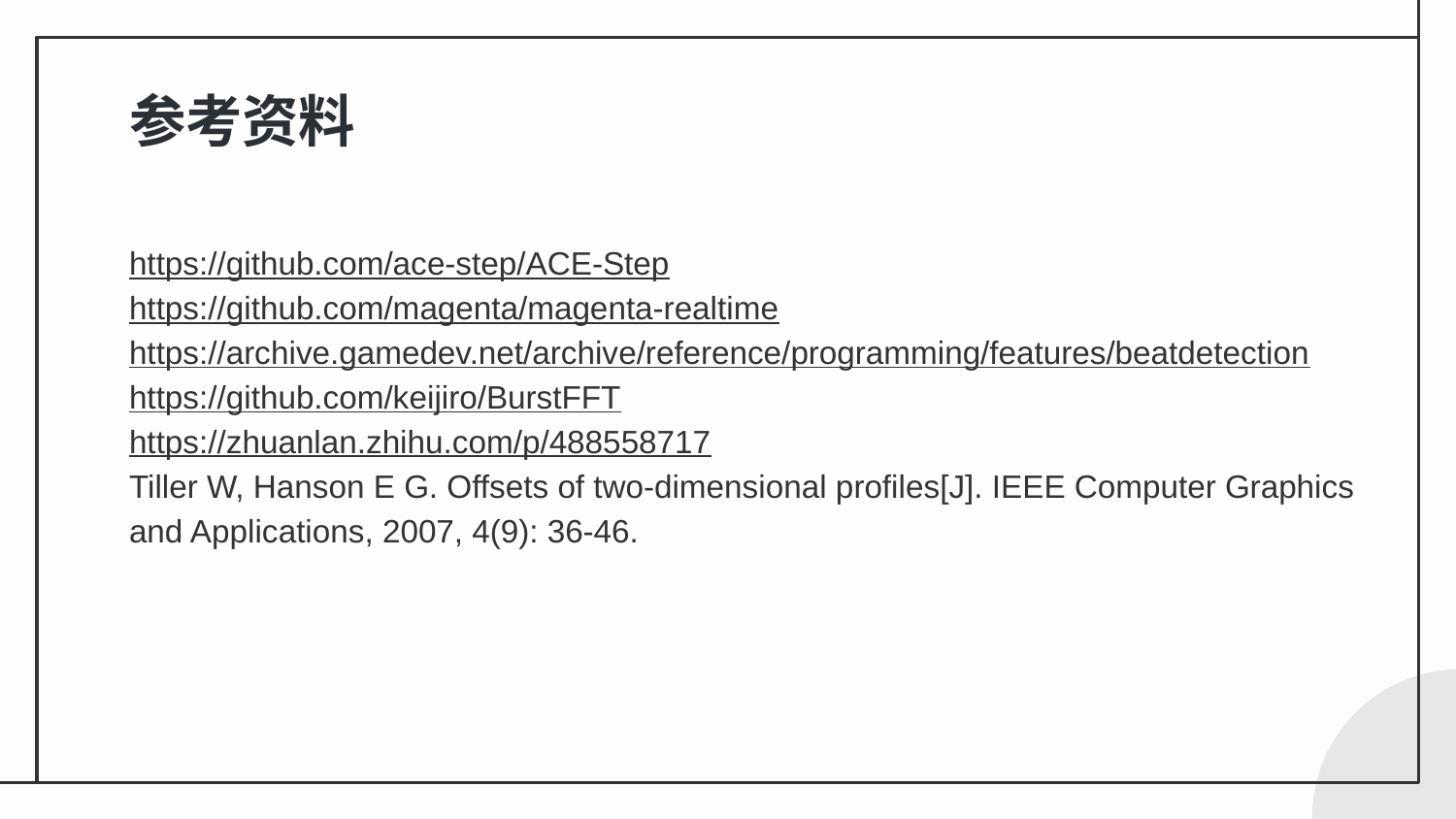

# 参考资料
https://github.com/ace-step/ACE-Step
https://github.com/magenta/magenta-realtime
https://archive.gamedev.net/archive/reference/programming/features/beatdetection
https://github.com/keijiro/BurstFFT
https://zhuanlan.zhihu.com/p/488558717
Tiller W, Hanson E G. Offsets of two-dimensional profiles[J]. IEEE Computer Graphics and Applications, 2007, 4(9): 36-46.